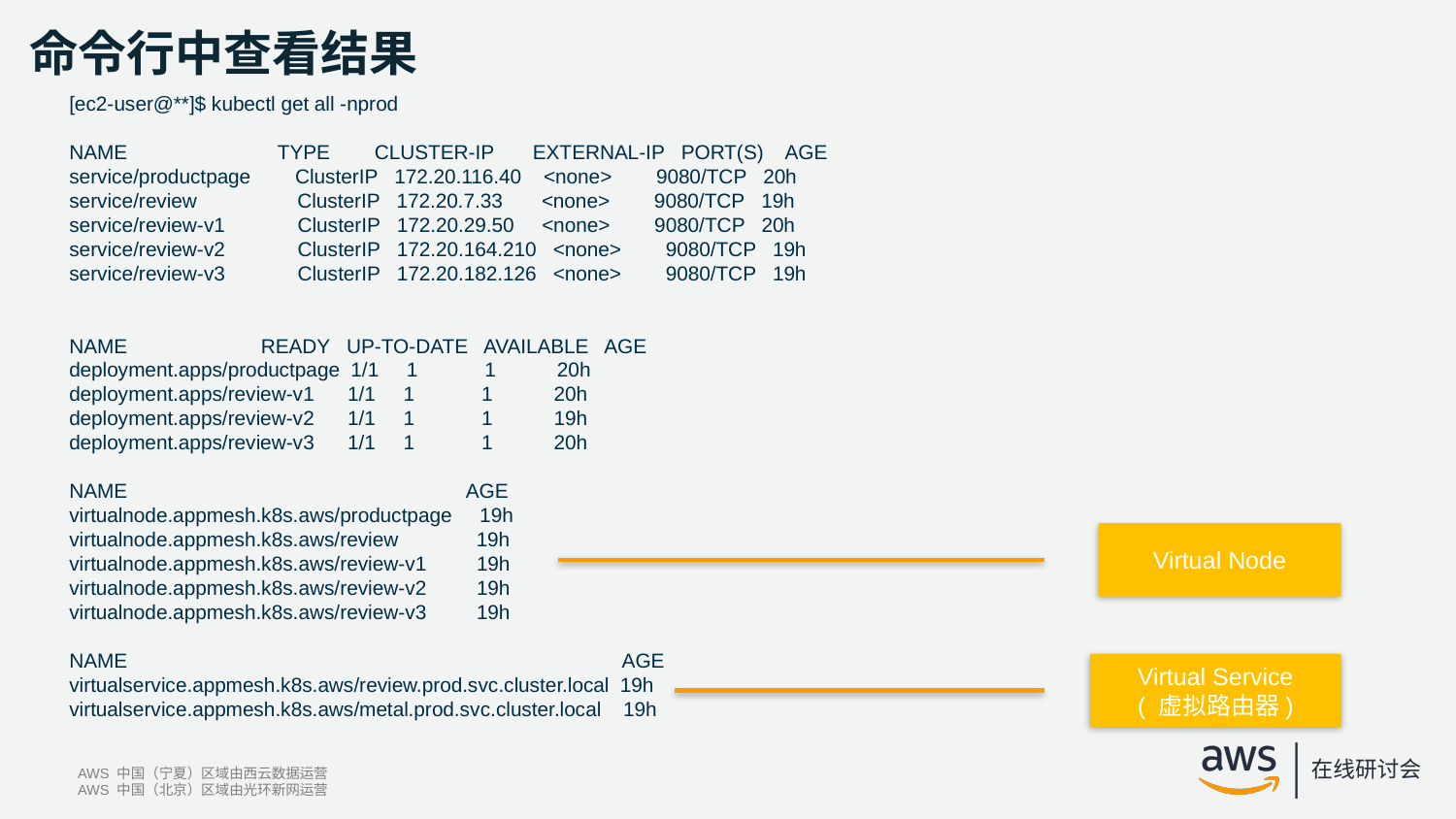

# 命令行中查看结果
[ec2-user@**]$ kubectl get all -nprod

NAME                           TYPE        CLUSTER-IP       EXTERNAL-IP   PORT(S)    AGE
service/productpage        ClusterIP   172.20.116.40    <none>        9080/TCP   20h
service/review                  ClusterIP   172.20.7.33       <none>        9080/TCP   19h
service/review-v1             ClusterIP   172.20.29.50     <none>        9080/TCP   20h
service/review-v2             ClusterIP   172.20.164.210   <none>        9080/TCP   19h
service/review-v3             ClusterIP   172.20.182.126   <none>        9080/TCP   19h

NAME                        READY   UP-TO-DATE   AVAILABLE   AGE
deployment.apps/productpage  1/1     1            1           20h
deployment.apps/review-v1      1/1     1            1           20h
deployment.apps/review-v2      1/1     1            1           19h
deployment.apps/review-v3      1/1     1            1           20h

NAME                                                             AGE
virtualnode.appmesh.k8s.aws/productpage     19h
virtualnode.appmesh.k8s.aws/review              19h
virtualnode.appmesh.k8s.aws/review-v1         19h
virtualnode.appmesh.k8s.aws/review-v2         19h
virtualnode.appmesh.k8s.aws/review-v3         19h

NAME                                                                                         AGE
virtualservice.appmesh.k8s.aws/review.prod.svc.cluster.local  19h
virtualservice.appmesh.k8s.aws/metal.prod.svc.cluster.local    19h
Virtual Node
Virtual Service
( 虚拟路由器)